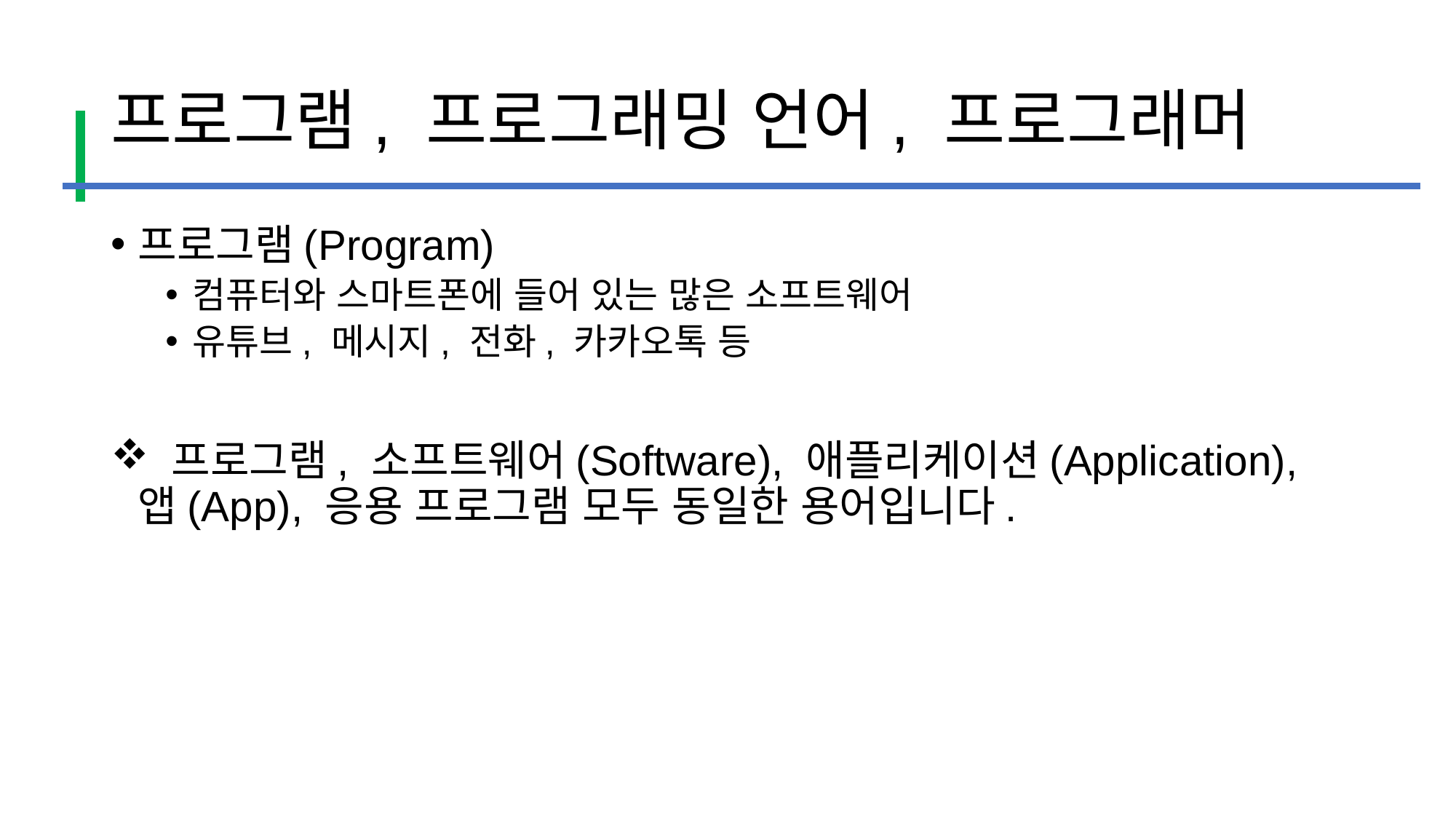

# 프로그램, 프로그래밍 언어, 프로그래머
프로그램(Program)
컴퓨터와 스마트폰에 들어 있는 많은 소프트웨어
유튜브, 메시지, 전화, 카카오톡 등

 프로그램, 소프트웨어(Software), 애플리케이션(Application), 앱(App), 응용 프로그램 모두 동일한 용어입니다.